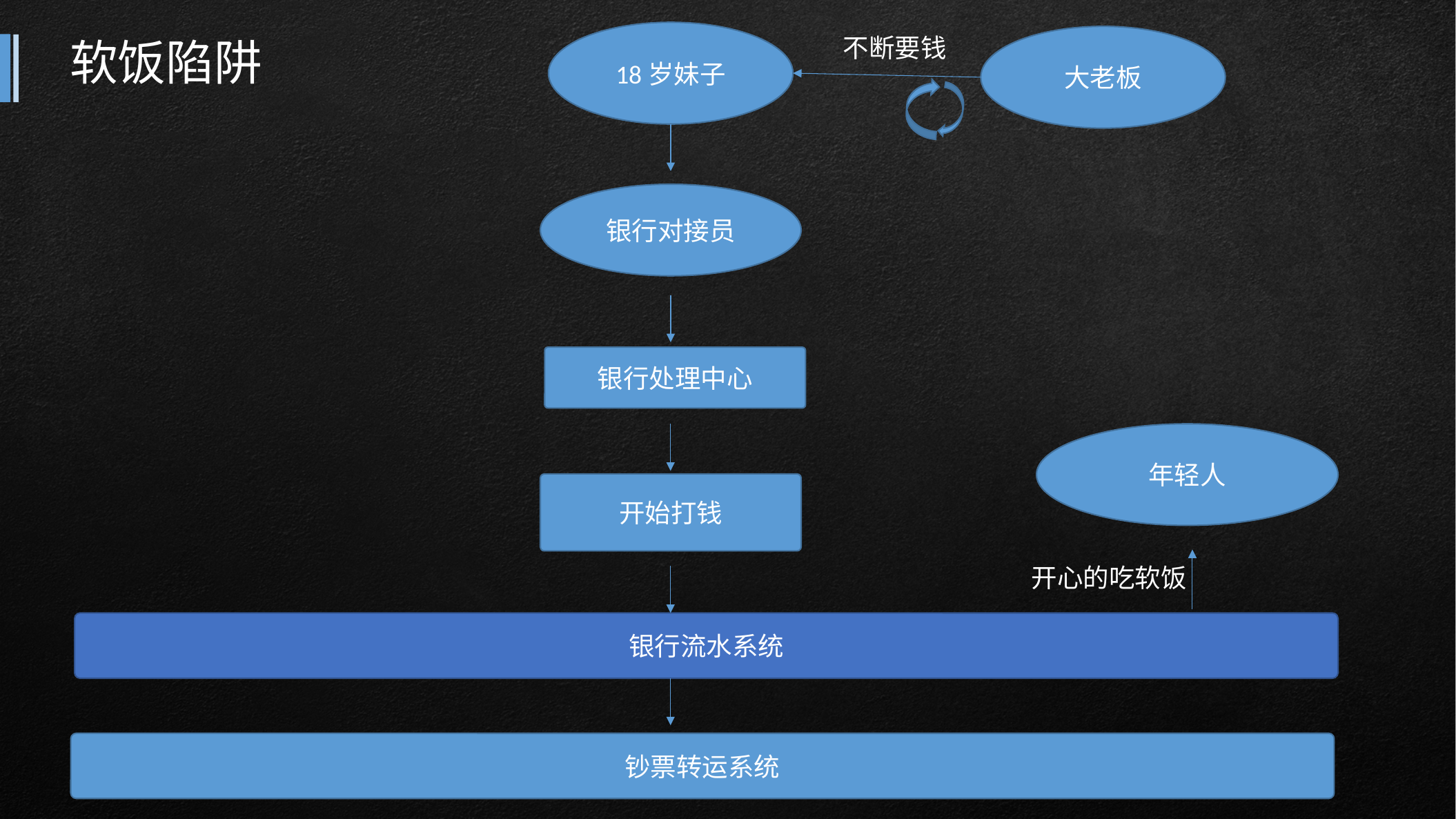

不断要钱
18岁妹子
大老板
# 软饭陷阱

银行对接员
银行处理中心
年轻人
开始打钱
开心的吃软饭
银行流水系统
钞票转运系统